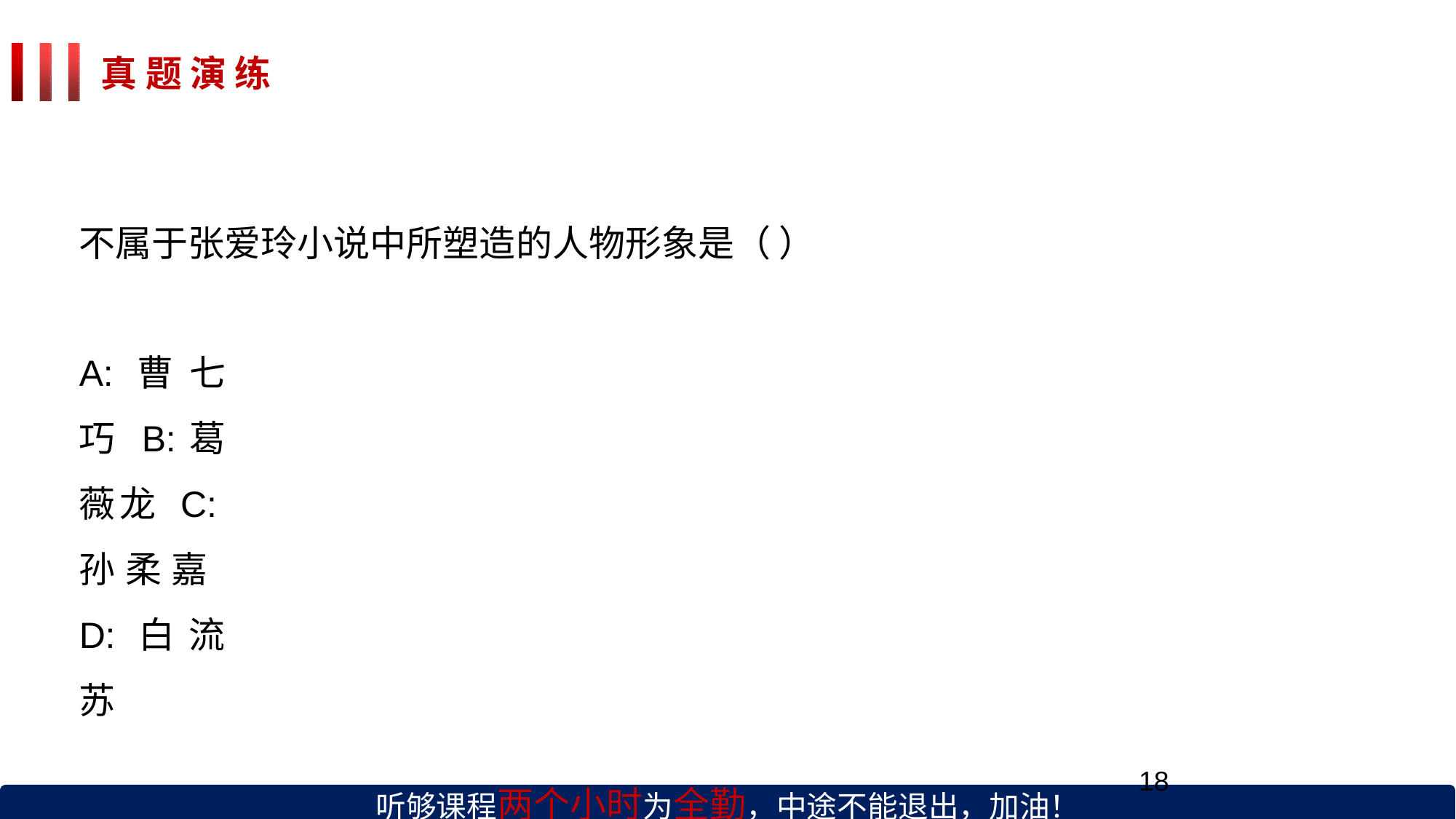

# 真 题 演 练
不属于张爱玲小说中所塑造的人物形象是（ ）

A:曹七巧 B:葛薇龙 C:孙柔嘉  D:白流苏
18

听够课程两个小时为全勤，中途不能退出，加油！